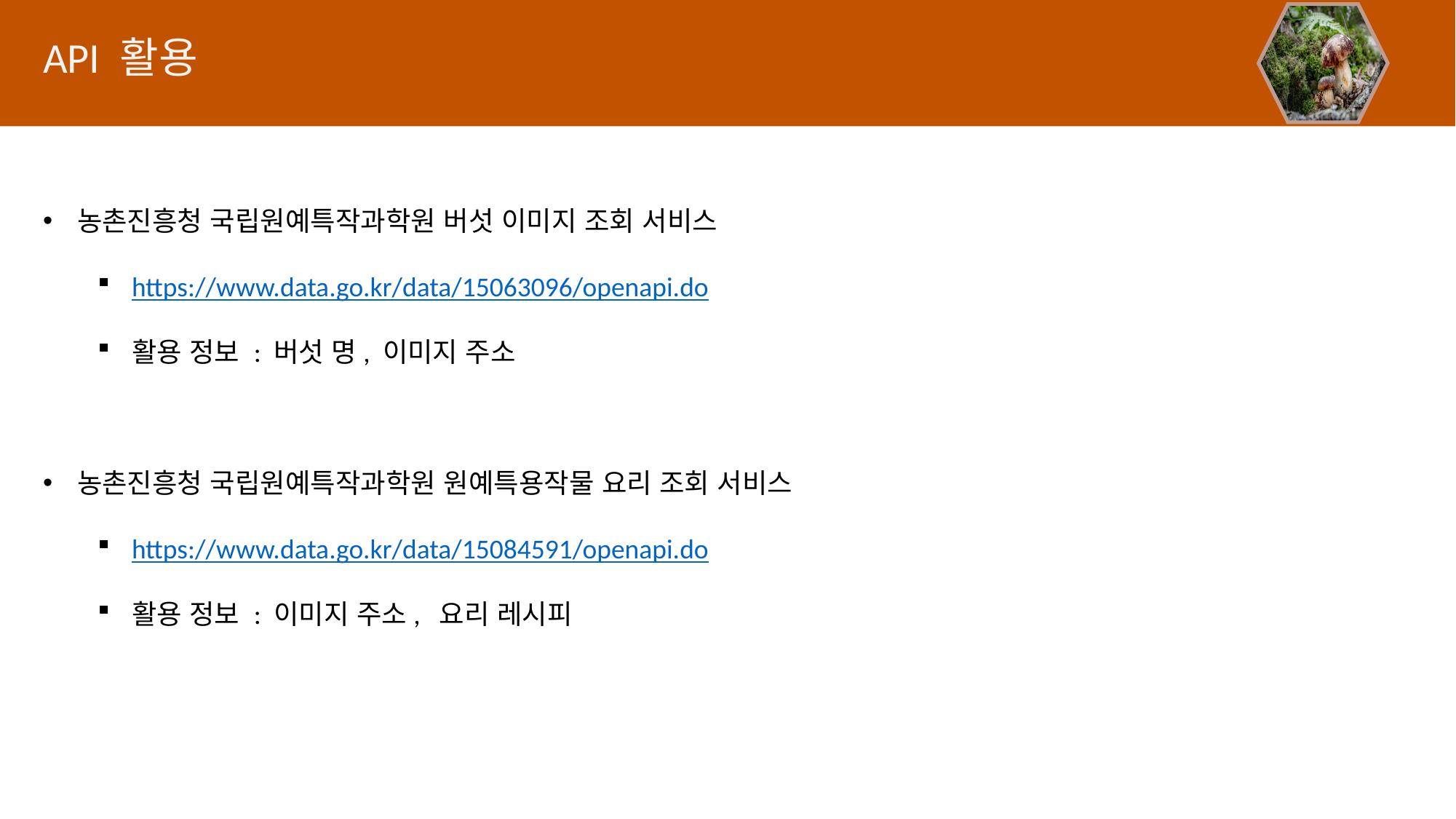

API 활용
농촌진흥청 국립원예특작과학원 버섯 이미지 조회 서비스
https://www.data.go.kr/data/15063096/openapi.do
활용 정보 : 버섯 명, 이미지 주소

농촌진흥청 국립원예특작과학원 원예특용작물 요리 조회 서비스
https://www.data.go.kr/data/15084591/openapi.do
활용 정보 : 이미지 주소,  요리 레시피